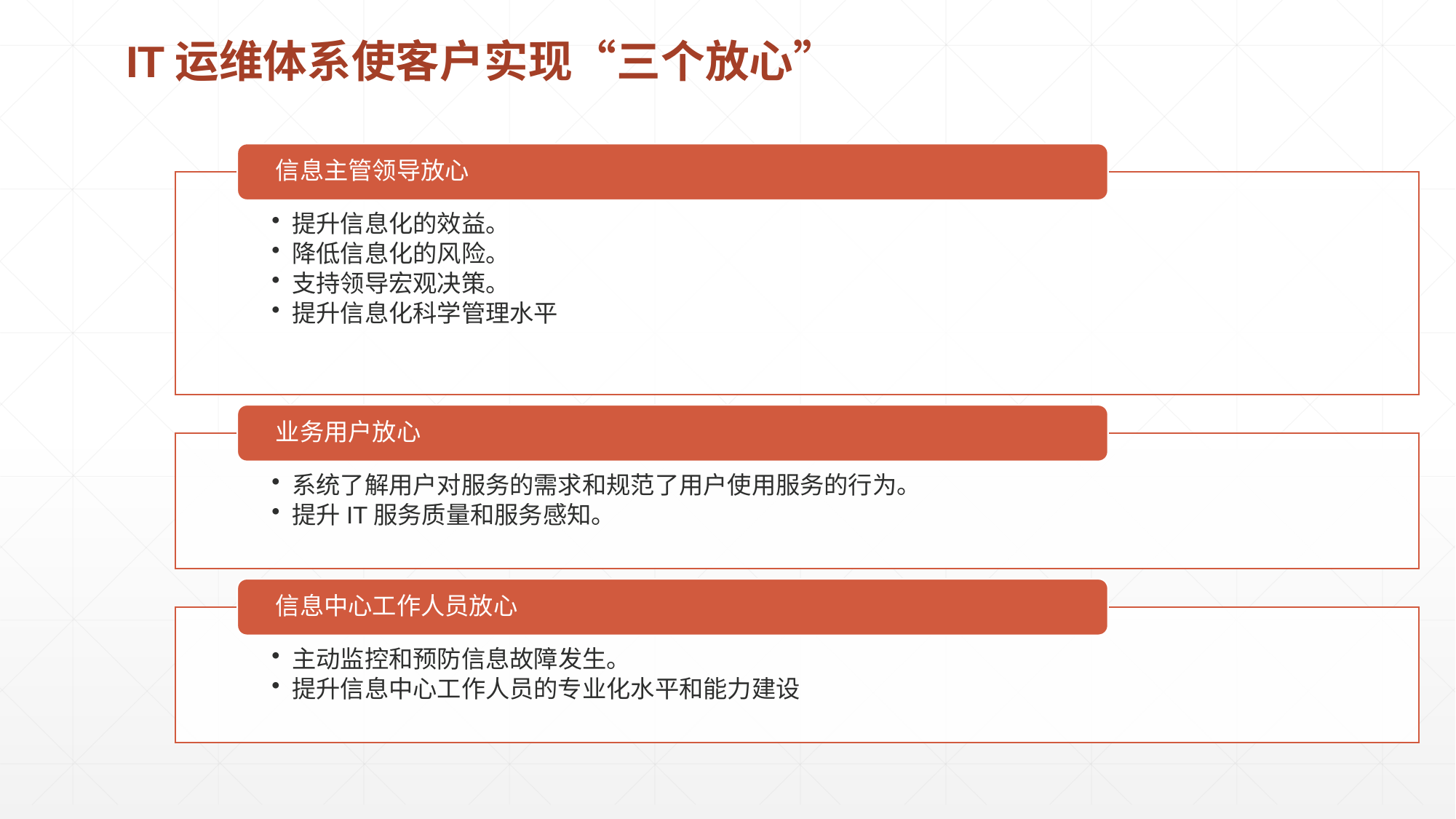

IT运维体系使客户实现“三个放心”
提升信息化的效益。
降低信息化的风险。
支持领导宏观决策。
提升信息化科学管理水平
信息主管领导放心
系统了解用户对服务的需求和规范了用户使用服务的行为。
提升IT服务质量和服务感知。
业务用户放心
主动监控和预防信息故障发生。
提升信息中心工作人员的专业化水平和能力建设
信息中心工作人员放心